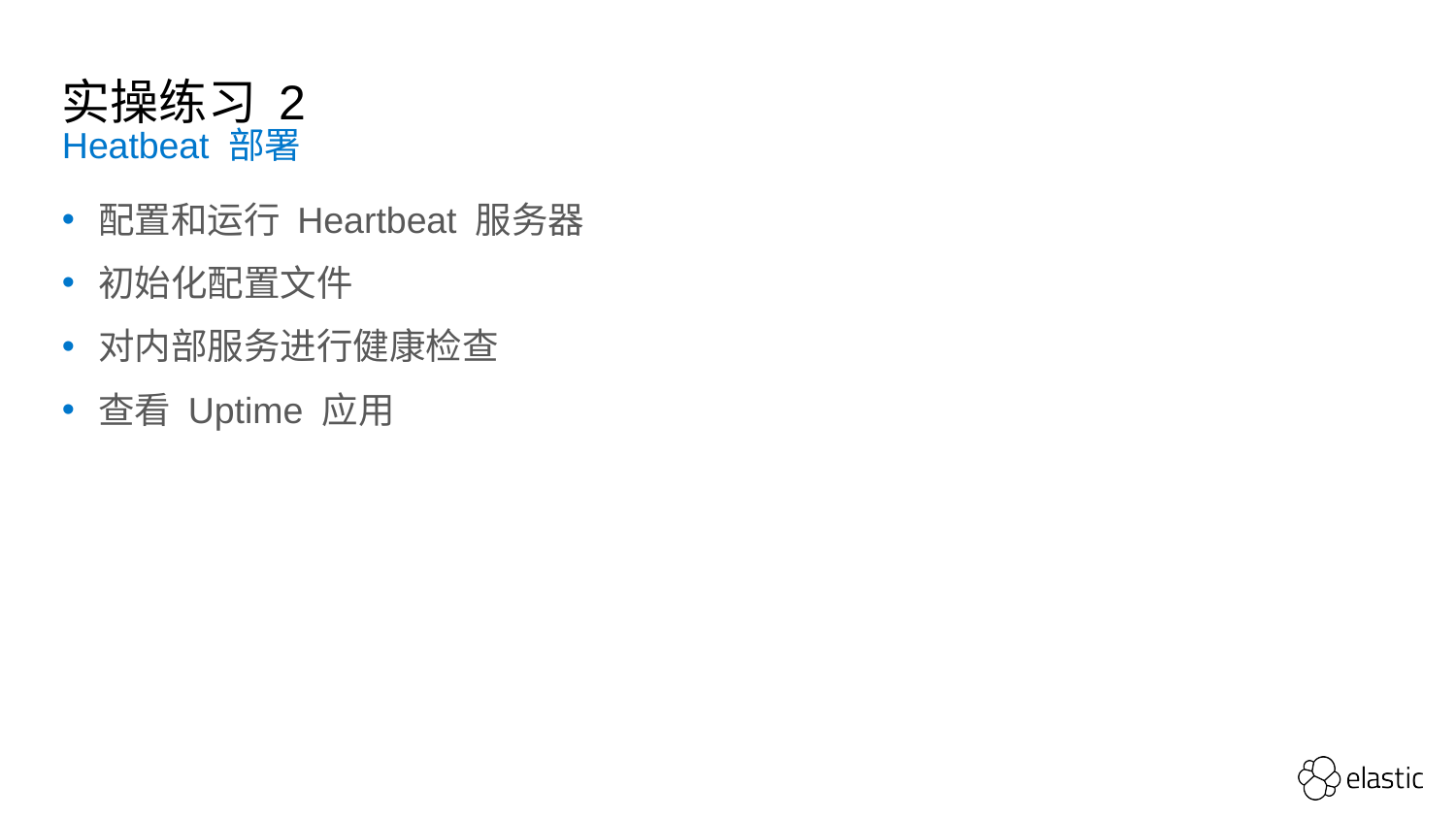

# 实操练习 2
Heatbeat 部署
配置和运行 Heartbeat 服务器
初始化配置文件
对内部服务进行健康检查
查看 Uptime 应用